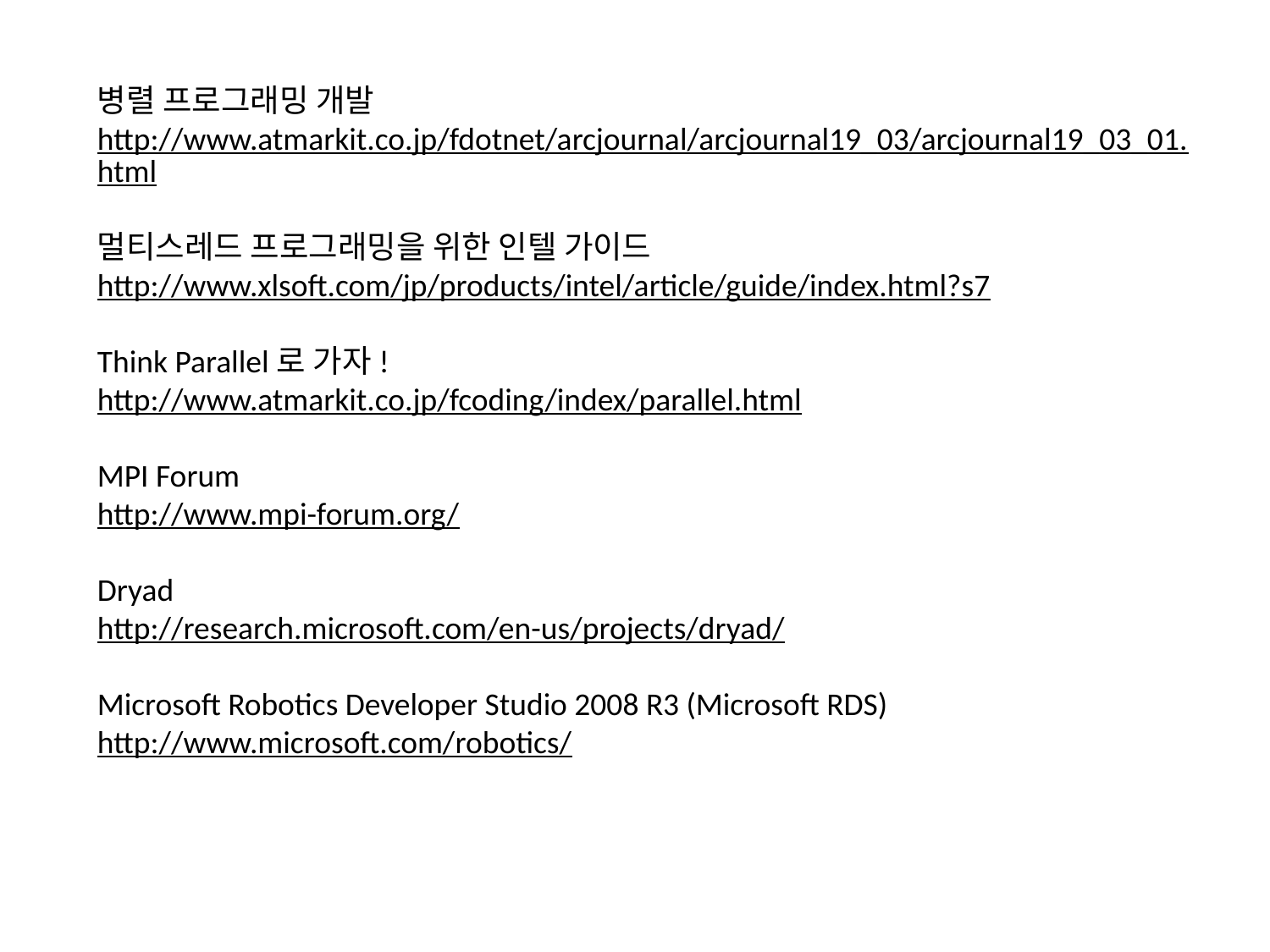

병렬 프로그래밍 개발
http://www.atmarkit.co.jp/fdotnet/arcjournal/arcjournal19_03/arcjournal19_03_01.html

멀티스레드 프로그래밍을 위한 인텔 가이드 http://www.xlsoft.com/jp/products/intel/article/guide/index.html?s7

Think Parallel로 가자!
http://www.atmarkit.co.jp/fcoding/index/parallel.html

MPI Forum
http://www.mpi-forum.org/
Dryad
http://research.microsoft.com/en-us/projects/dryad/
Microsoft Robotics Developer Studio 2008 R3 (Microsoft RDS)
http://www.microsoft.com/robotics/